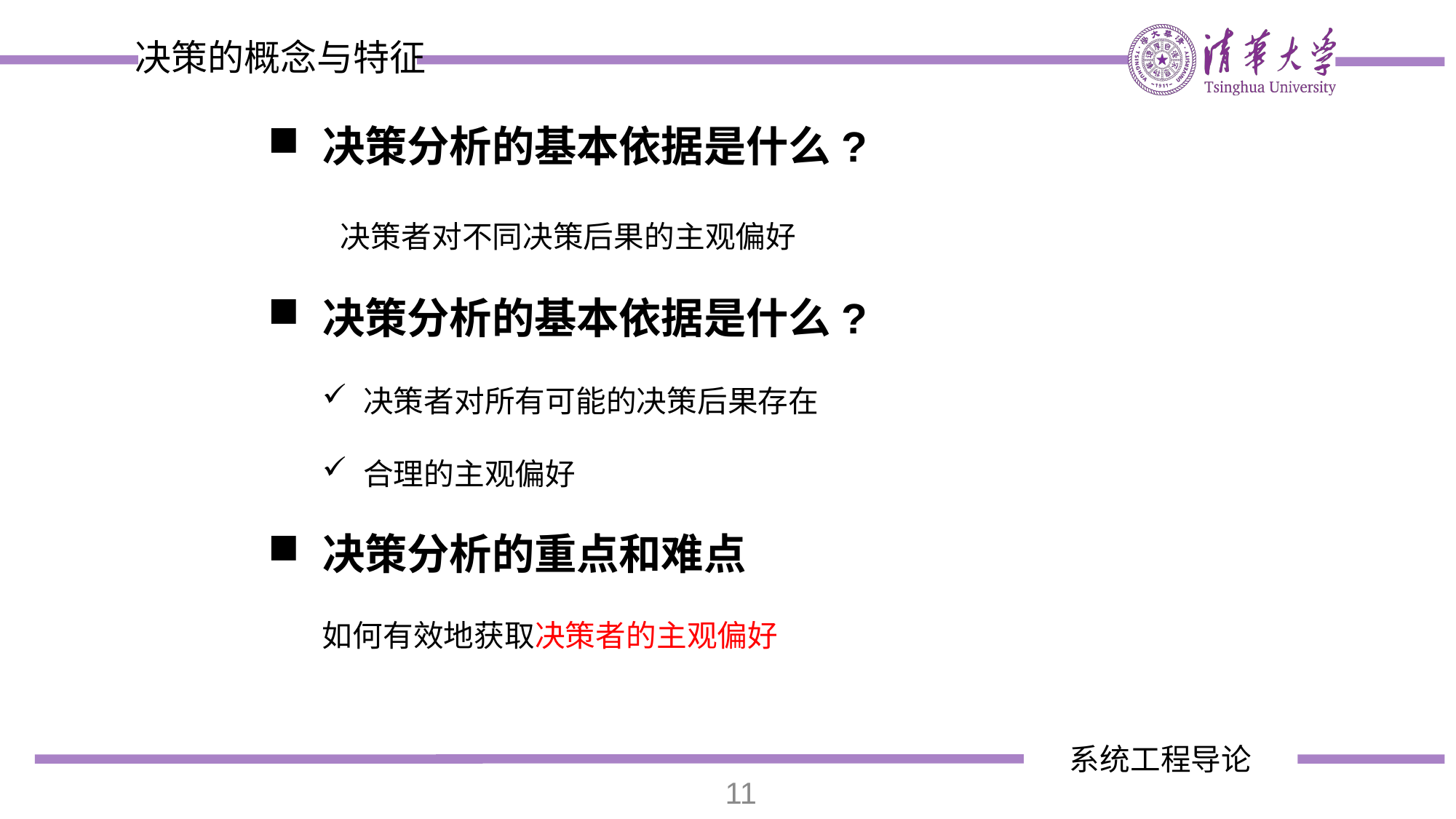

决策的概念与特征
决策分析的基本依据是什么?
决策者对不同决策后果的主观偏好
决策分析的基本依据是什么?
决策者对所有可能的决策后果存在
合理的主观偏好
决策分析的重点和难点
如何有效地获取决策者的主观偏好